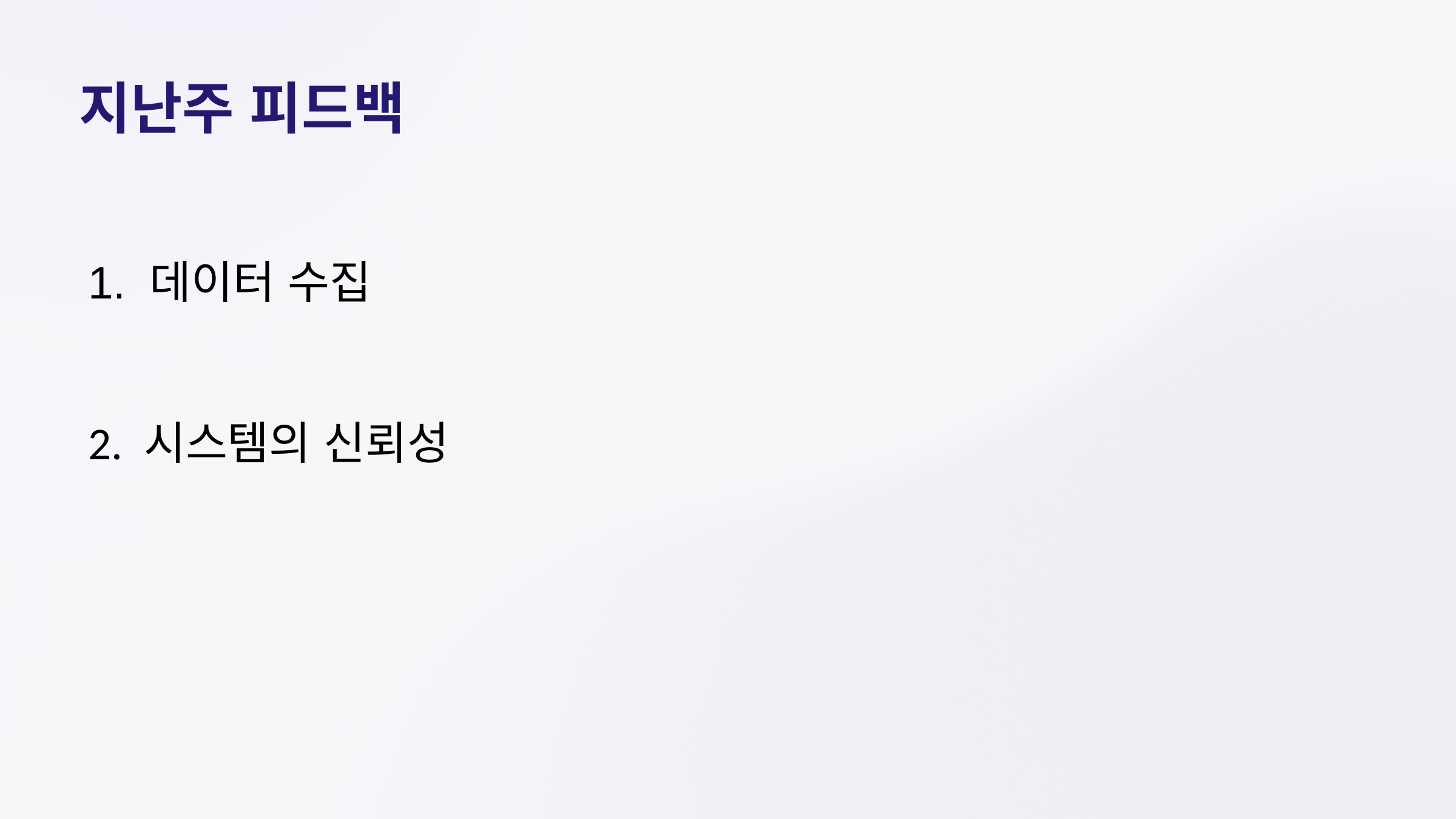

지난주 피드백
 데이터 수집
2. 시스템의 신뢰성